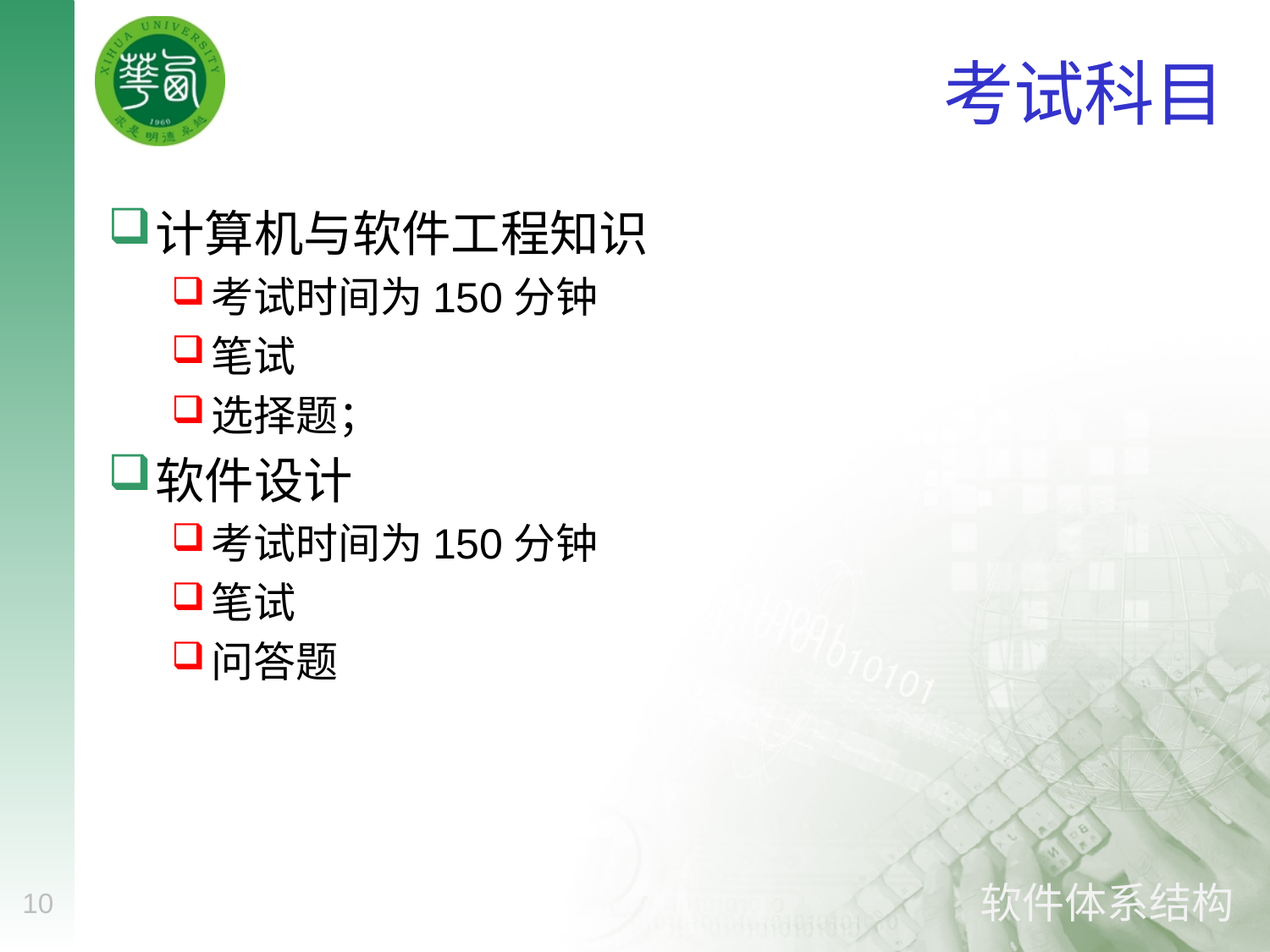

# 考试科目
计算机与软件工程知识
考试时间为150分钟
笔试
选择题；
软件设计
考试时间为150分钟
笔试
问答题

10